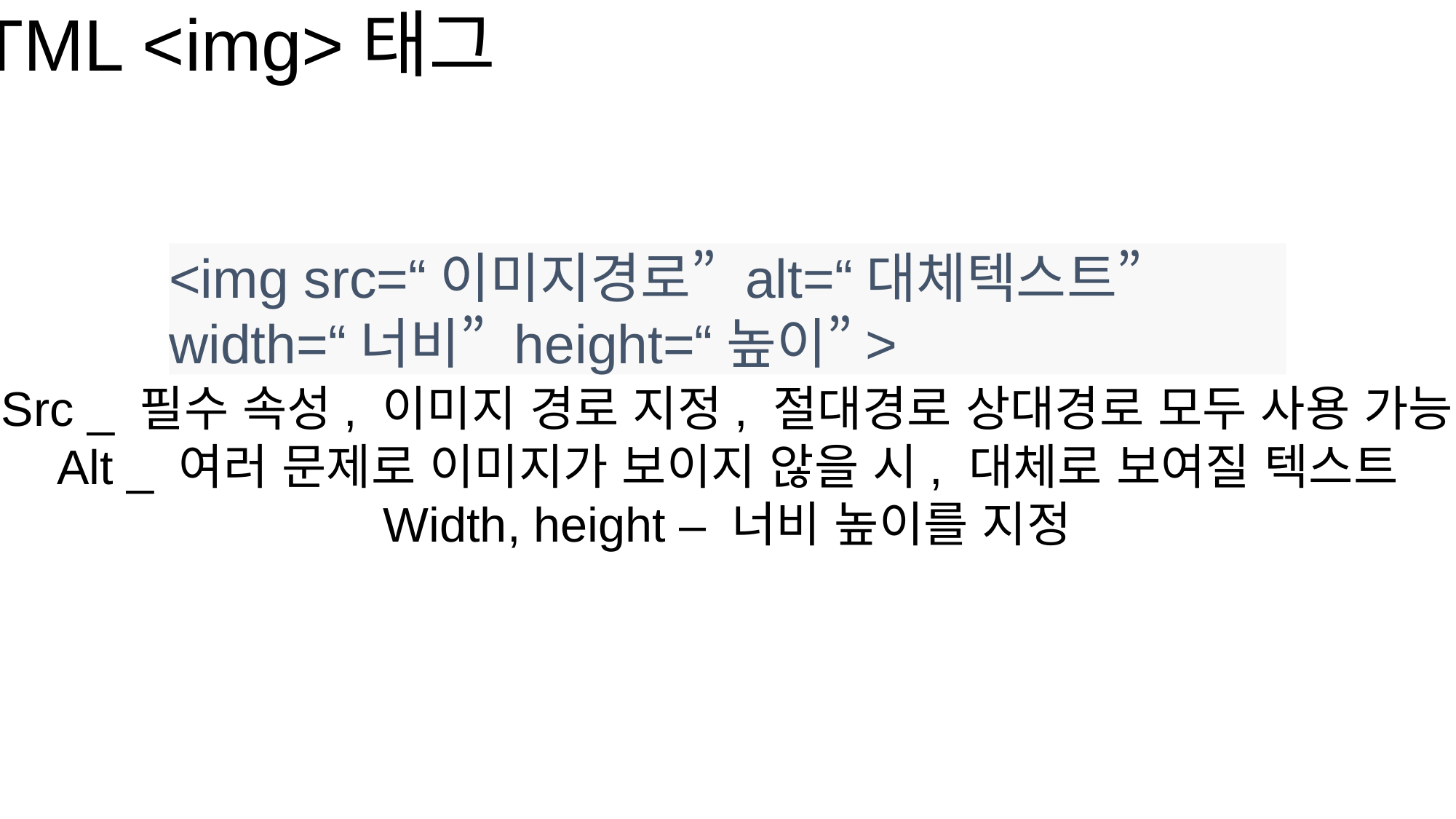

HTML <img>태그
<img src=“이미지경로” alt=“대체텍스트” width=“너비” height=“높이”>
Src _ 필수 속성, 이미지 경로 지정, 절대경로 상대경로 모두 사용 가능
Alt _ 여러 문제로 이미지가 보이지 않을 시, 대체로 보여질 텍스트
Width, height – 너비 높이를 지정